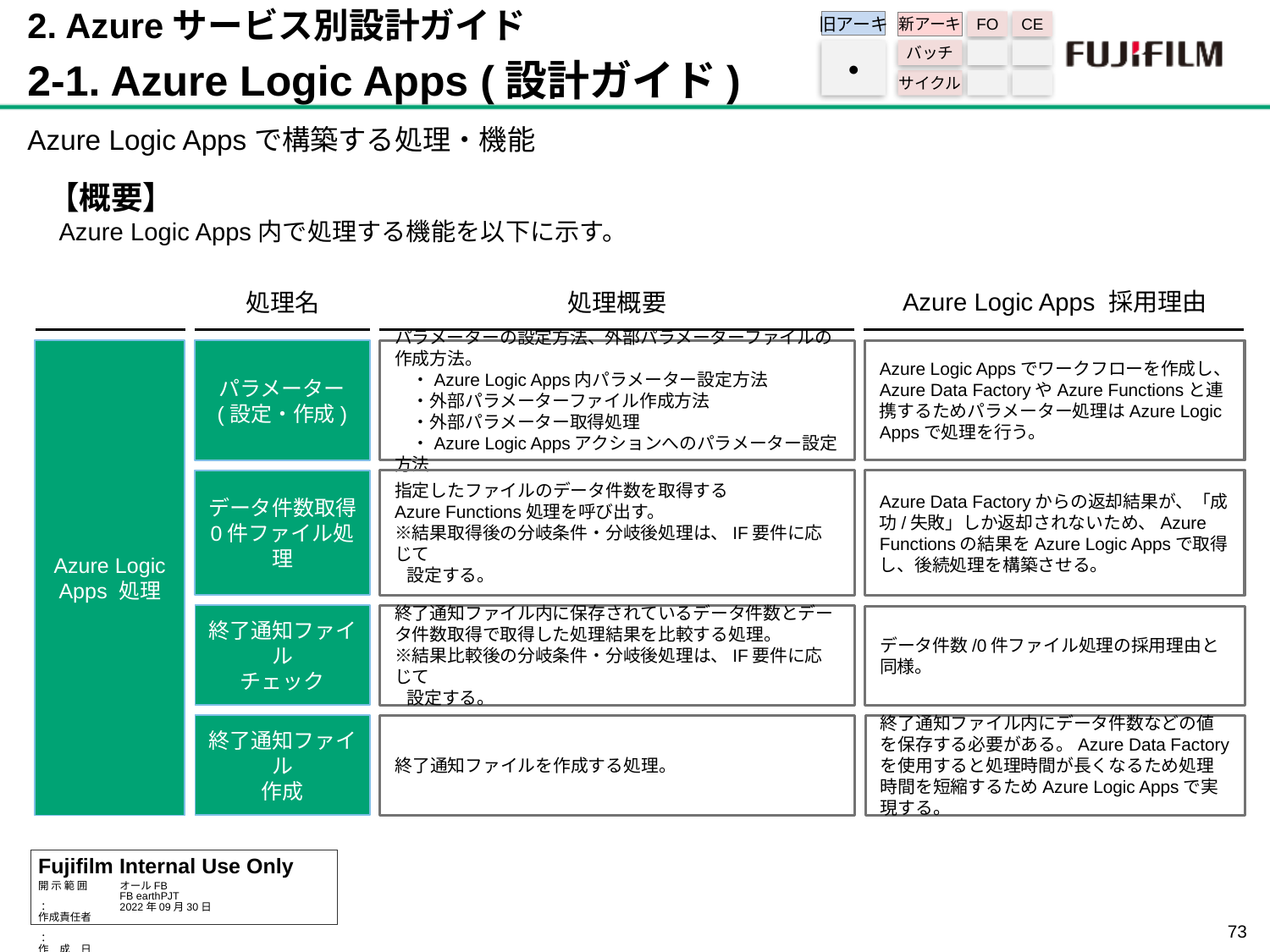

2. Azureサービス別設計ガイド
2-1. Azure Logic Apps (設計ガイド)
旧アーキ
FO
CE
新アーキ
バッチ

サイクル

●
Azure Logic Appsで構築する処理・機能
【概要】
 Azure Logic Apps内で処理する機能を以下に示す。

Azure Logic Apps 採用理由
処理名
処理概要
Azure Logic Apps 処理
パラメーター
(設定・作成)
パラメーターの設定方法、外部パラメーターファイルの作成方法。
　・Azure Logic Apps内パラメーター設定方法
　・外部パラメーターファイル作成方法
　・外部パラメーター取得処理
　・Azure Logic Appsアクションへのパラメーター設定方法
Azure Logic Appsでワークフローを作成し、Azure Data FactoryやAzure Functionsと連携するためパラメーター処理はAzure Logic Appsで処理を行う。
データ件数取得
0件ファイル処理
指定したファイルのデータ件数を取得する
Azure Functions処理を呼び出す。
※結果取得後の分岐条件・分岐後処理は、IF要件に応じて
   設定する。
Azure Data Factoryからの返却結果が、「成功/失敗」しか返却されないため、Azure Functionsの結果をAzure Logic Appsで取得し、後続処理を構築させる。
終了通知ファイル
チェック
終了通知ファイル内に保存されているデータ件数とデータ件数取得で取得した処理結果を比較する処理。
※結果比較後の分岐条件・分岐後処理は、IF要件に応じて
   設定する。
データ件数/0件ファイル処理の採用理由と同様。
終了通知ファイル
作成
終了通知ファイルを作成する処理。
終了通知ファイル内にデータ件数などの値を保存する必要がある。Azure Data Factoryを使用すると処理時間が長くなるため処理時間を短縮するためAzure Logic Appsで実現する。
73